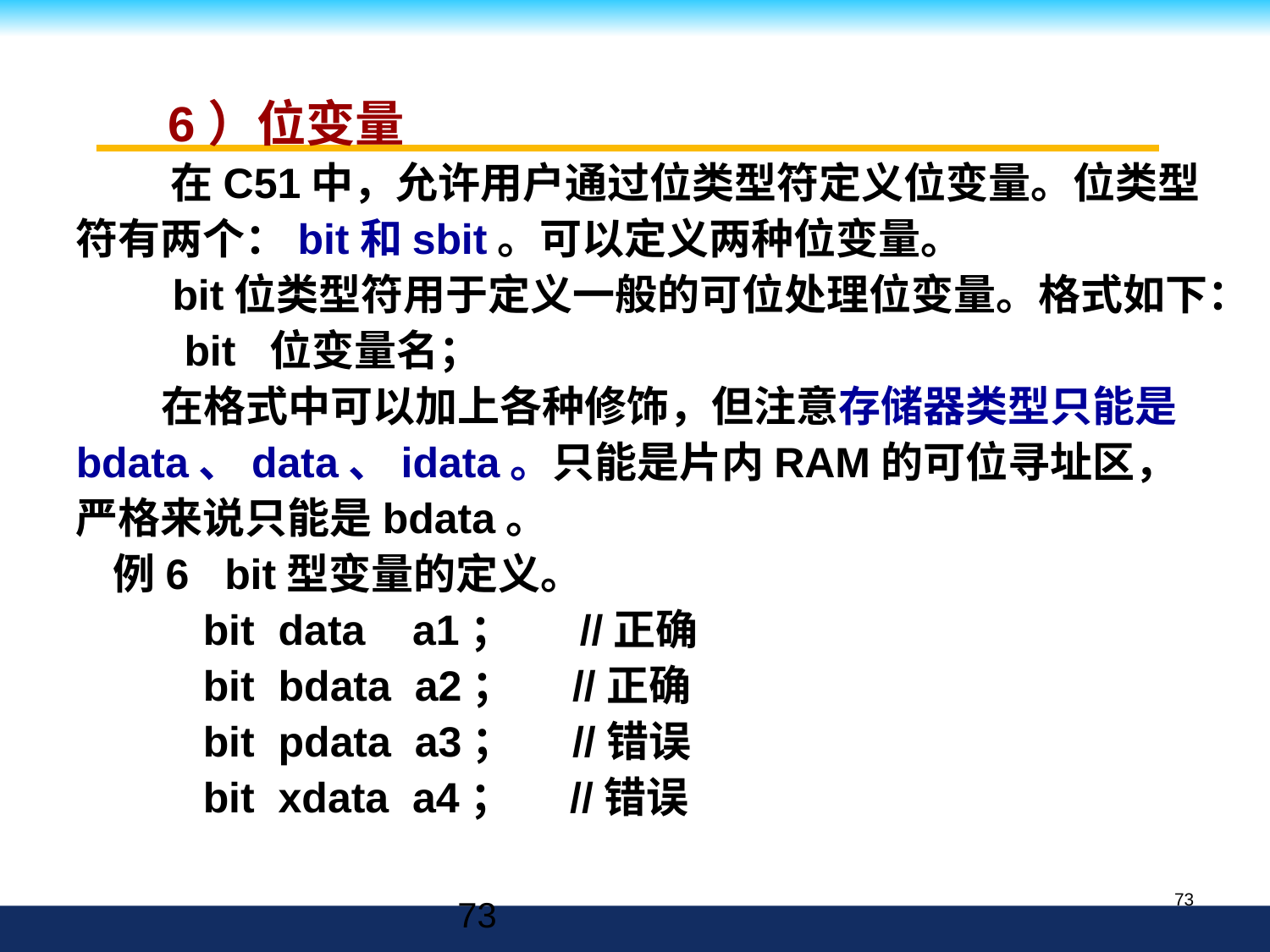

6）位变量
     在C51中，允许用户通过位类型符定义位变量。位类型符有两个：bit和sbit。可以定义两种位变量。
     bit位类型符用于定义一般的可位处理位变量。格式如下：
      bit  位变量名；
    在格式中可以加上各种修饰，但注意存储器类型只能是bdata、data、idata。只能是片内RAM的可位寻址区，严格来说只能是bdata。
例6   bit型变量的定义。
	bit  data    a1；      //正确
	bit  bdata  a2；     //正确
	bit  pdata  a3；     //错误
	bit  xdata  a4；     //错误
73
73